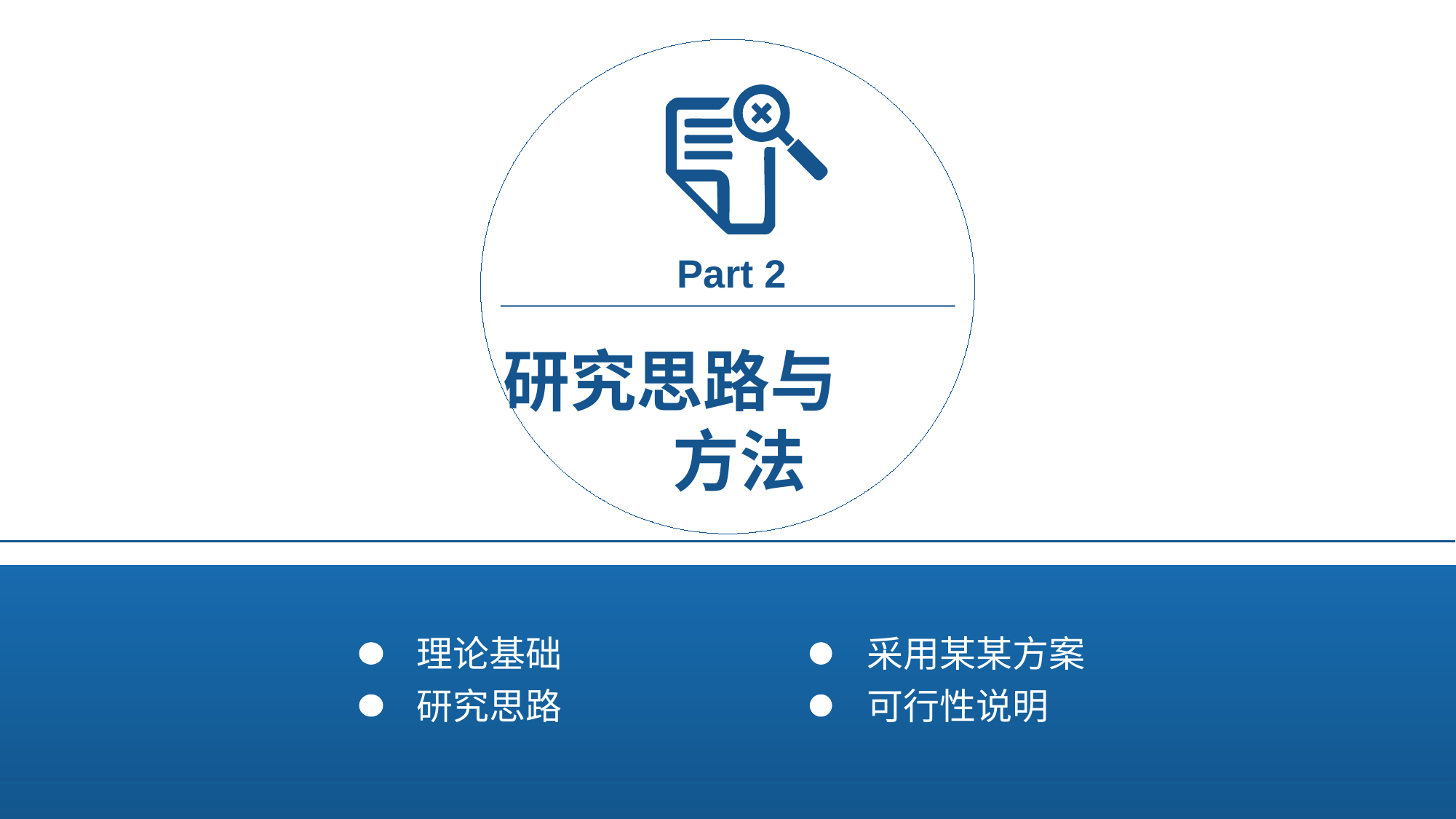

Part 2

研究思路与
方法

理论基础
采用某某方案

研究思路
可行性说明